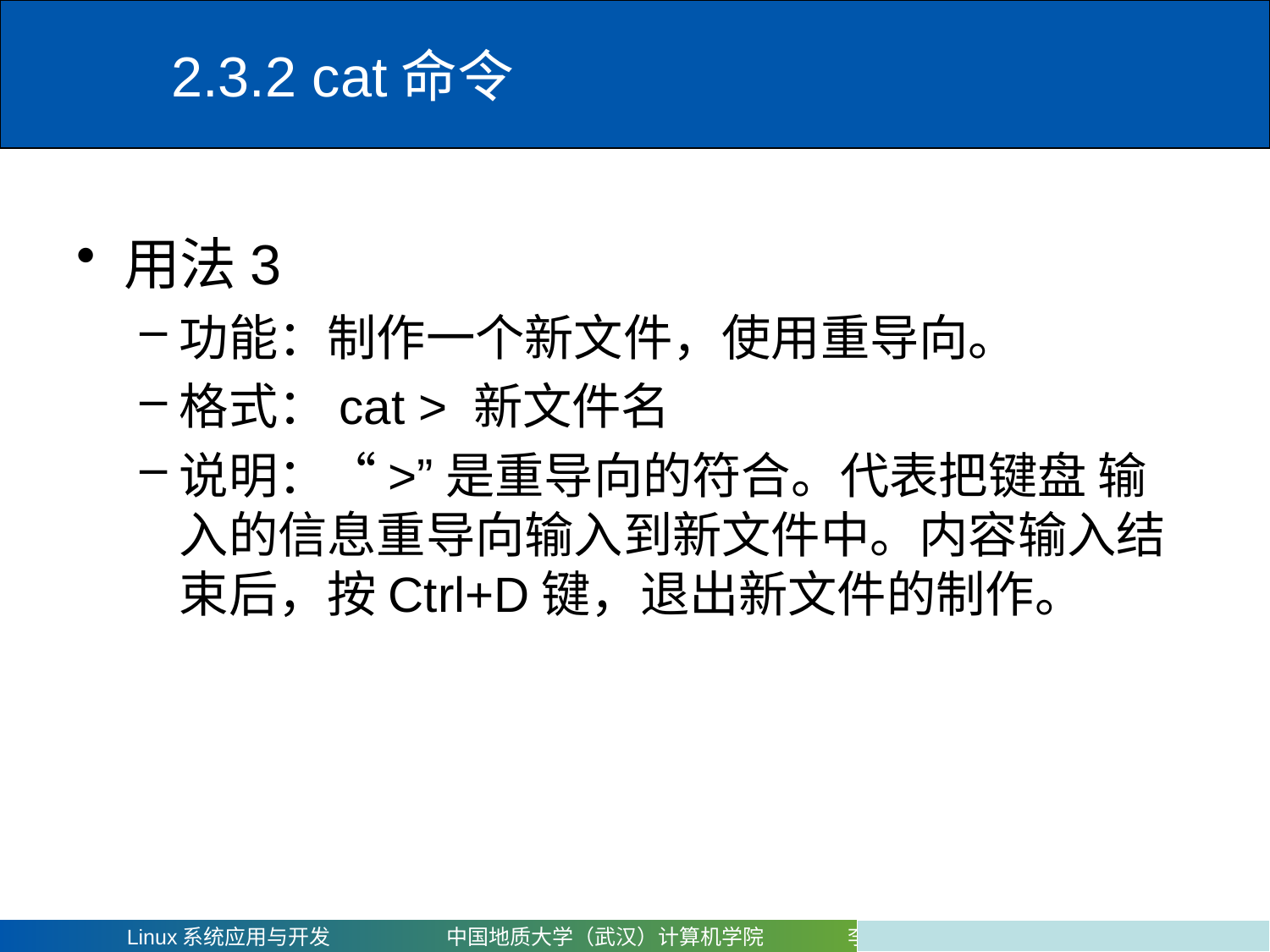

# 2.3.2 cat命令
用法3
功能：制作一个新文件，使用重导向。
格式：cat > 新文件名
说明：“>”是重导向的符合。代表把键盘 输入的信息重导向输入到新文件中。内容输入结束后，按Ctrl+D键，退出新文件的制作。